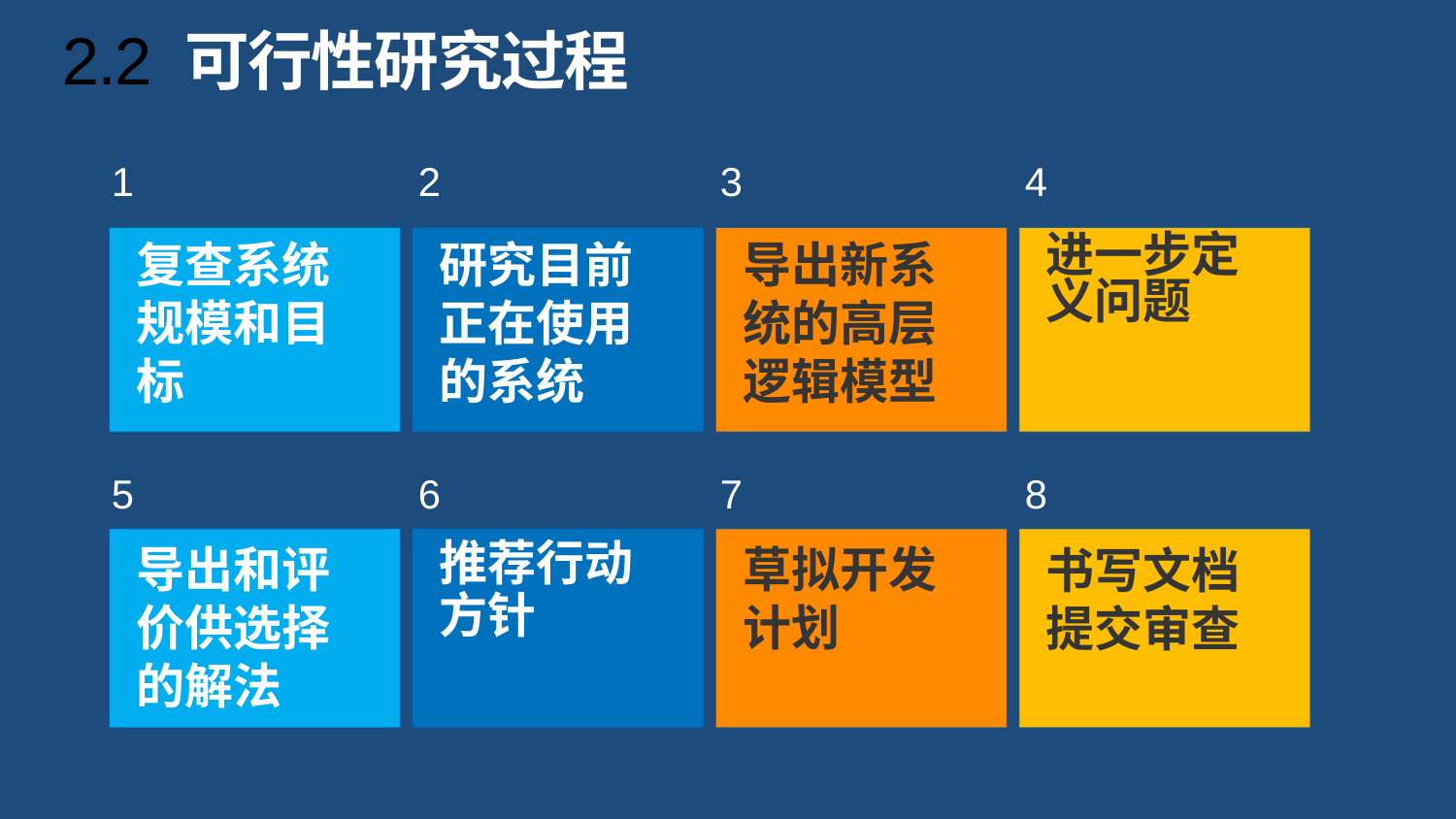

# 2.2 可行性研究过程
1
2
4
3

复查系统规模和目标

研究目前正在使用的系统

导出新系统的高层逻辑模型

进一步定义问题
5
6
8
7

导出和评价供选择的解法

推荐行动方针

草拟开发计划

书写文档提交审查